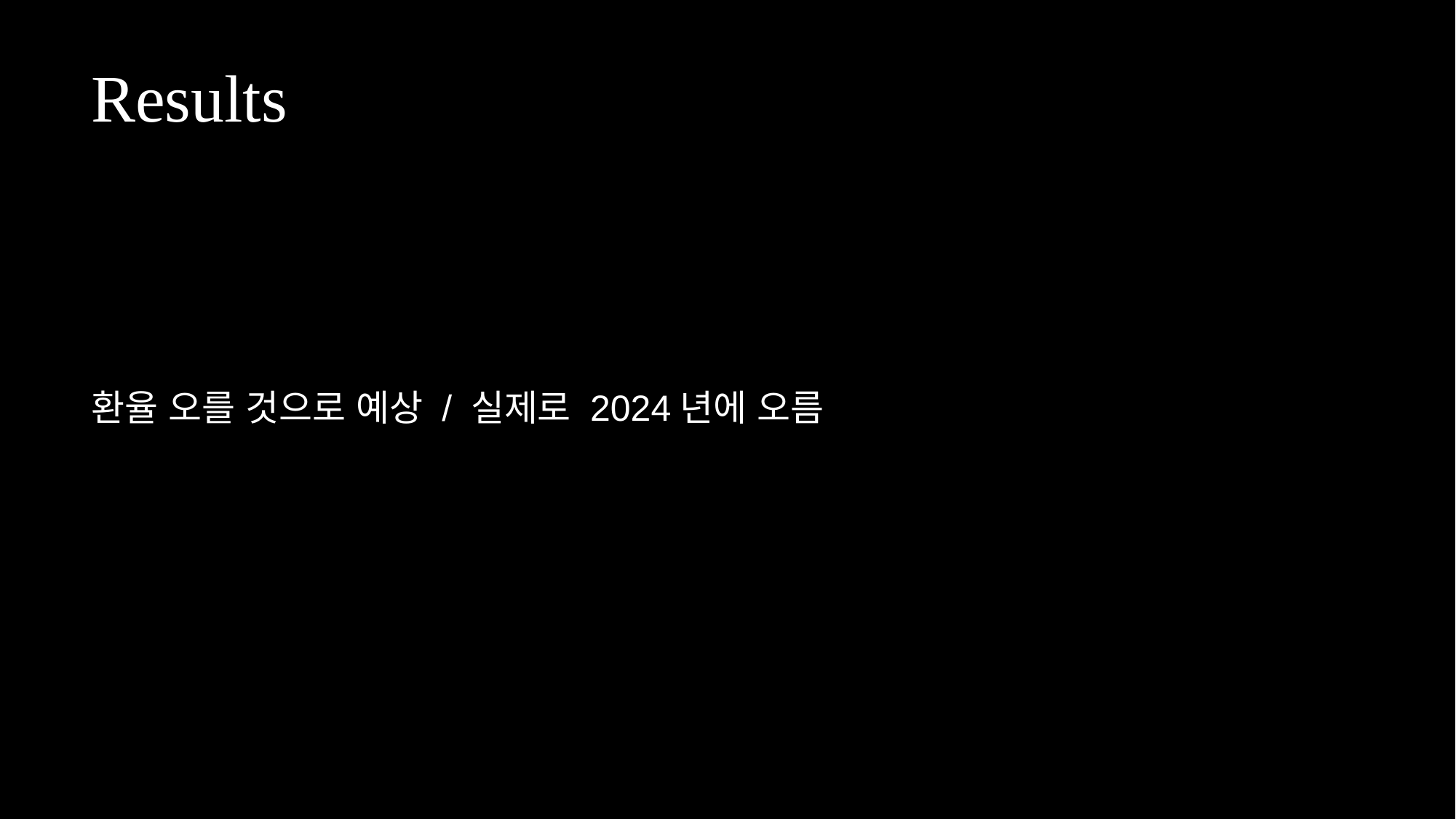

Results
환율 오를 것으로 예상 / 실제로 2024년에 오름